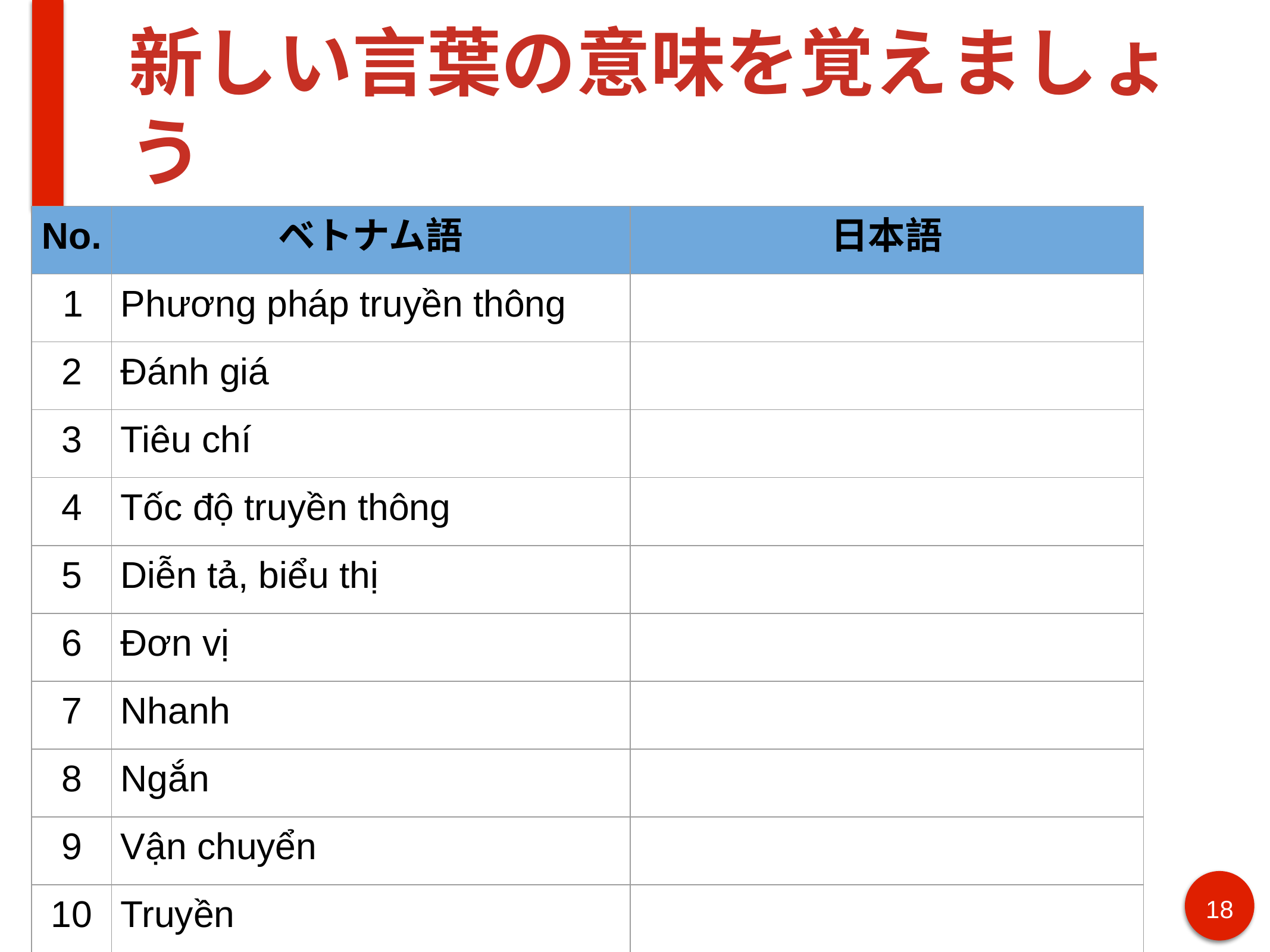

# 新しい言葉の意味を覚えましょう
| No. | ベトナム語 | 日本語 |
| --- | --- | --- |
| 1 | Phương pháp truyền thông |  |
| 2 | Đánh giá |  |
| 3 | Tiêu chí |  |
| 4 | Tốc độ truyền thông |  |
| 5 | Diễn tả, biểu thị |  |
| 6 | Đơn vị |  |
| 7 | Nhanh |  |
| 8 | Ngắn |  |
| 9 | Vận chuyển |  |
| 10 | Truyền |  |
18